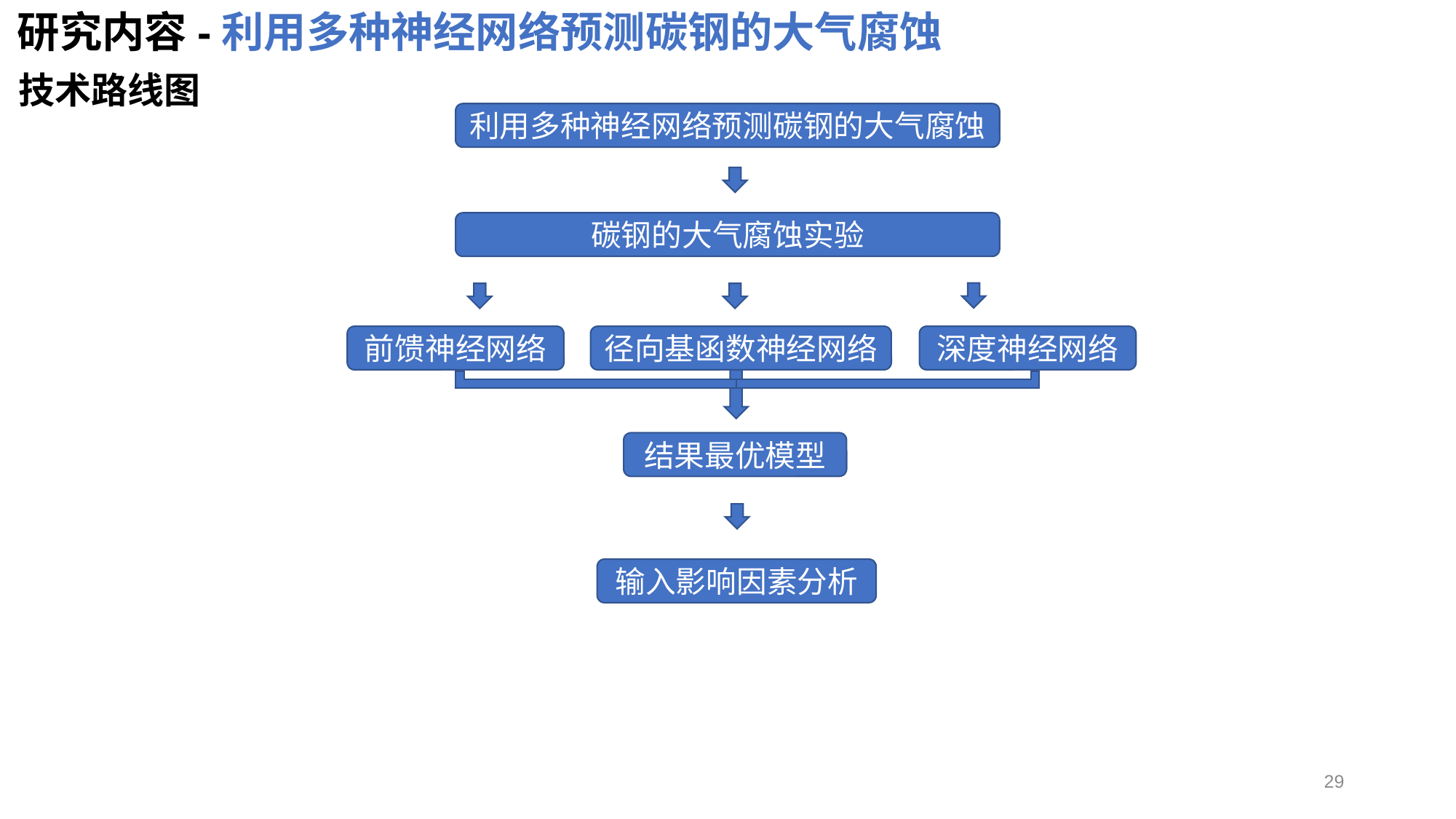

研究内容-利用多种神经网络预测碳钢的大气腐蚀
技术路线图
利用多种神经网络预测碳钢的大气腐蚀

碳钢的大气腐蚀实验

径向基函数神经网络
深度神经网络
前馈神经网络

结果最优模型

输入影响因素分析
29